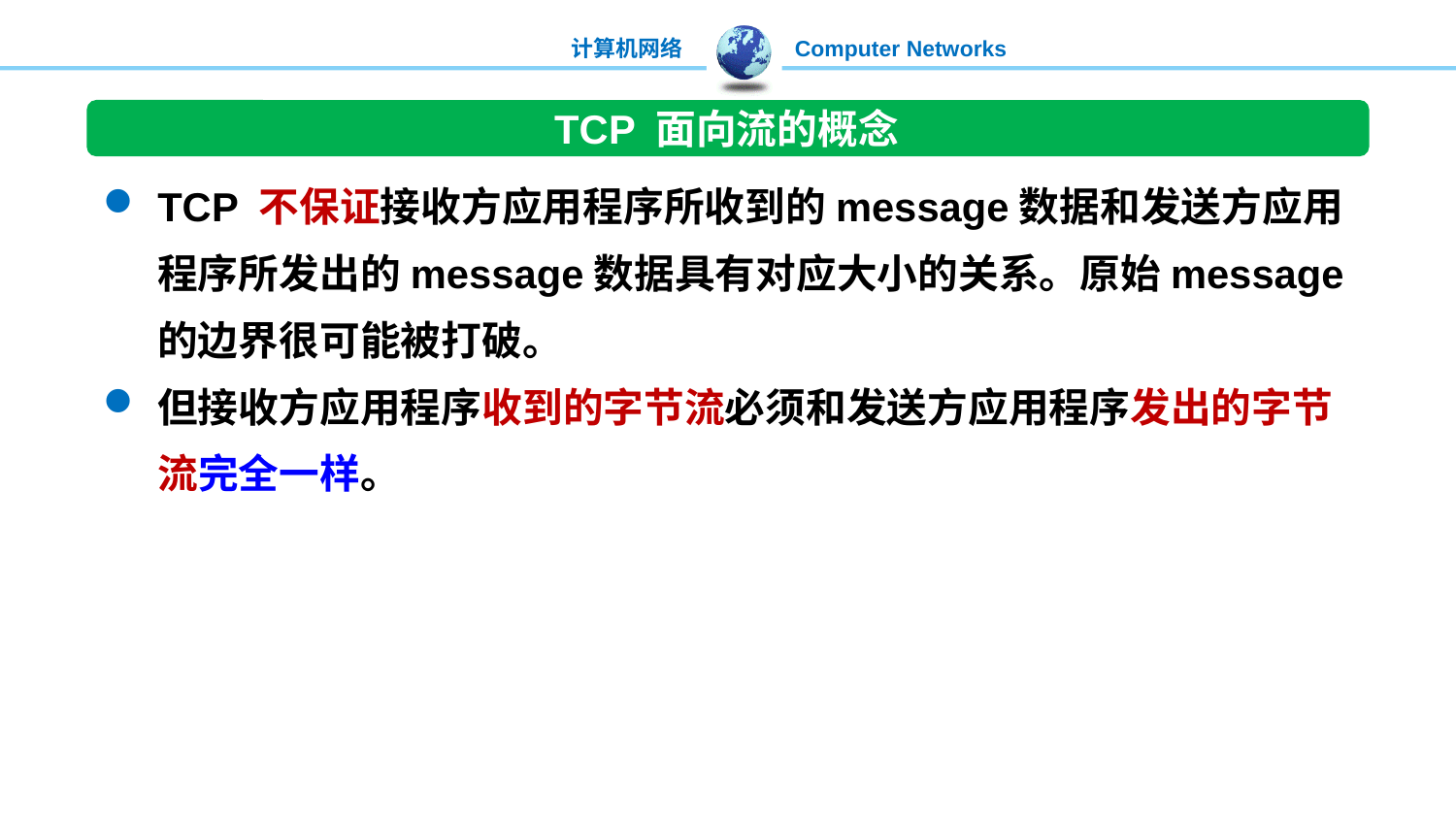

TCP 面向流的概念

TCP 不保证接收方应用程序所收到的message数据和发送方应用程序所发出的message数据具有对应大小的关系。原始message的边界很可能被打破。
但接收方应用程序收到的字节流必须和发送方应用程序发出的字节流完全一样。